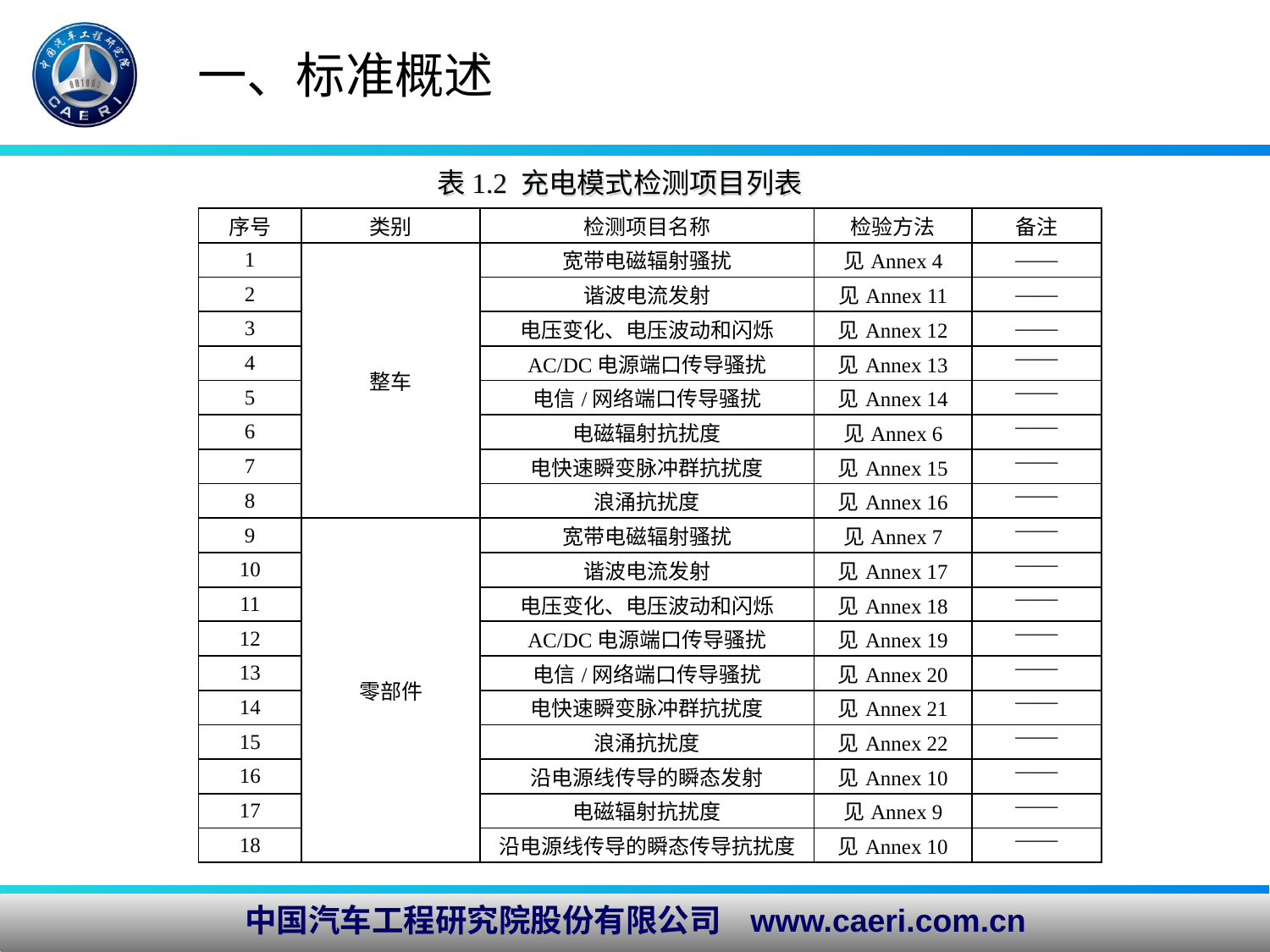

# 一、标准概述
表1.2 充电模式检测项目列表
| 序号 | 类别 | 检测项目名称 | 检验方法 | 备注 |
| --- | --- | --- | --- | --- |
| 1 | 整车 | 宽带电磁辐射骚扰 | 见Annex 4 | —— |
| 2 |  | 谐波电流发射 | 见Annex 11 | —— |
| 3 |  | 电压变化、电压波动和闪烁 | 见Annex 12 | —— |
| 4 |  | AC/DC电源端口传导骚扰 | 见Annex 13 | —— |
| 5 |  | 电信/网络端口传导骚扰 | 见Annex 14 | —— |
| 6 |  | 电磁辐射抗扰度 | 见Annex 6 | —— |
| 7 |  | 电快速瞬变脉冲群抗扰度 | 见Annex 15 | —— |
| 8 |  | 浪涌抗扰度 | 见Annex 16 | —— |
| 9 | 零部件 | 宽带电磁辐射骚扰 | 见Annex 7 | —— |
| 10 |  | 谐波电流发射 | 见Annex 17 | —— |
| 11 |  | 电压变化、电压波动和闪烁 | 见Annex 18 | —— |
| 12 |  | AC/DC电源端口传导骚扰 | 见Annex 19 | —— |
| 13 |  | 电信/网络端口传导骚扰 | 见Annex 20 | —— |
| 14 |  | 电快速瞬变脉冲群抗扰度 | 见Annex 21 | —— |
| 15 |  | 浪涌抗扰度 | 见Annex 22 | —— |
| 16 |  | 沿电源线传导的瞬态发射 | 见Annex 10 | —— |
| 17 |  | 电磁辐射抗扰度 | 见Annex 9 | —— |
| 18 |  | 沿电源线传导的瞬态传导抗扰度 | 见Annex 10 | —— |